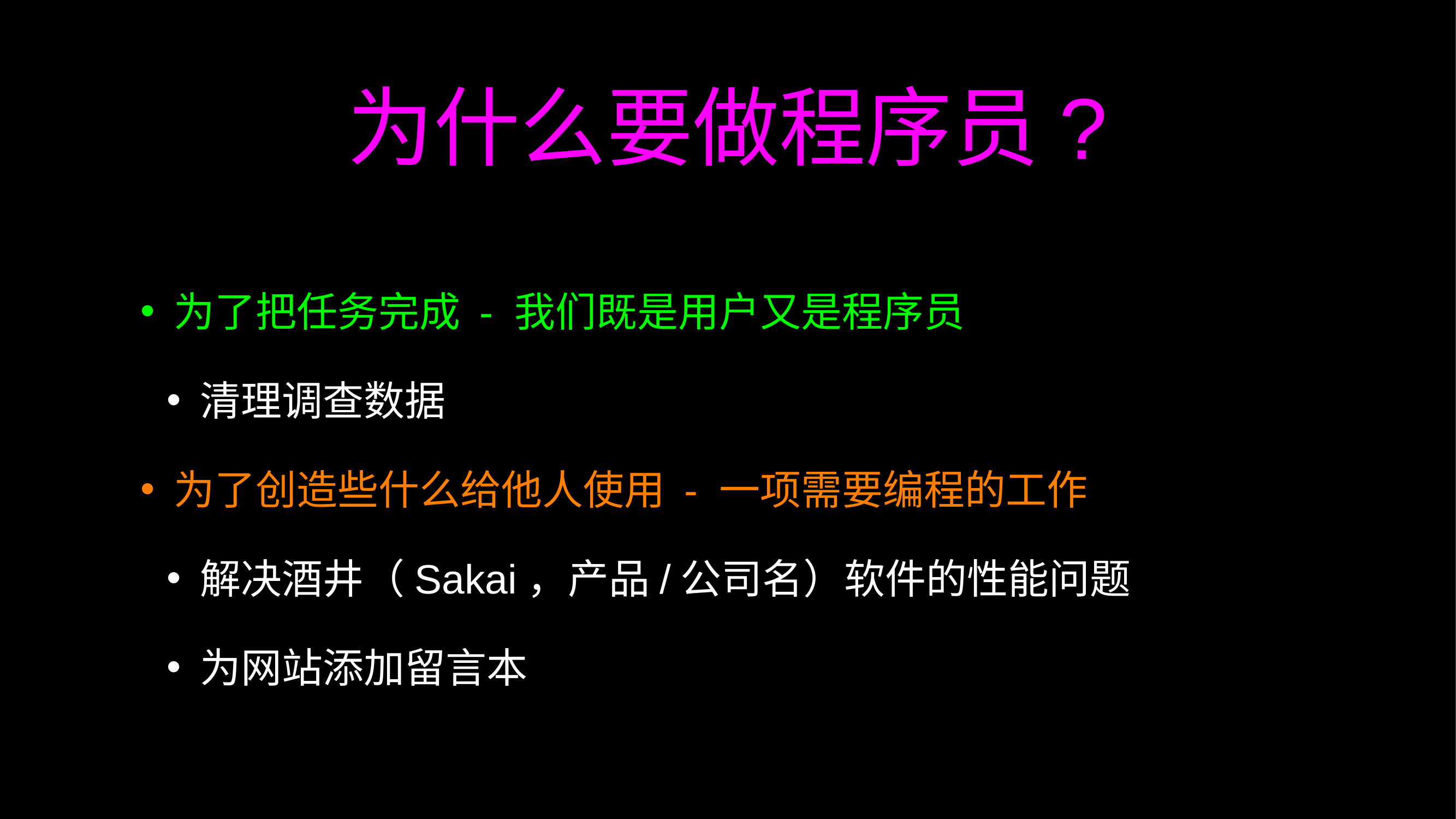

# 为什么要做程序员?
为了把任务完成 - 我们既是用户又是程序员
清理调查数据
为了创造些什么给他人使用 - 一项需要编程的工作
解决酒井（Sakai，产品/公司名）软件的性能问题
为网站添加留言本